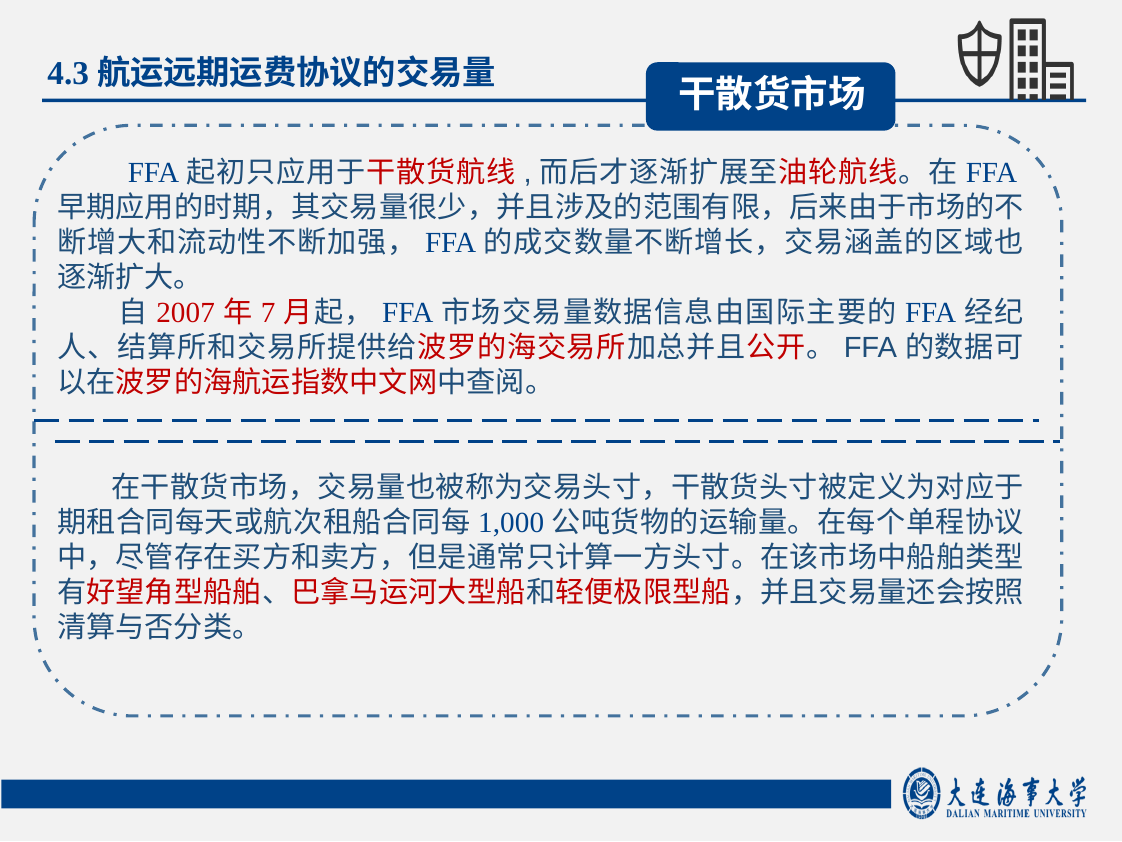

4.3航运远期运费协议的交易量

干散货市场

        FFA起初只应用于干散货航线,而后才逐渐扩展至油轮航线。在FFA早期应用的时期，其交易量很少，并且涉及的范围有限，后来由于市场的不断增大和流动性不断加强，FFA的成交数量不断增长，交易涵盖的区域也逐渐扩大。
       自2007年7月起，FFA市场交易量数据信息由国际主要的FFA经纪人、结算所和交易所提供给波罗的海交易所加总并且公开。FFA的数据可以在波罗的海航运指数中文网中查阅。

       在干散货市场，交易量也被称为交易头寸，干散货头寸被定义为对应于期租合同每天或航次租船合同每1,000公吨货物的运输量。在每个单程协议中，尽管存在买方和卖方，但是通常只计算一方头寸。在该市场中船舶类型有好望角型船舶、巴拿马运河大型船和轻便极限型船，并且交易量还会按照清算与否分类。